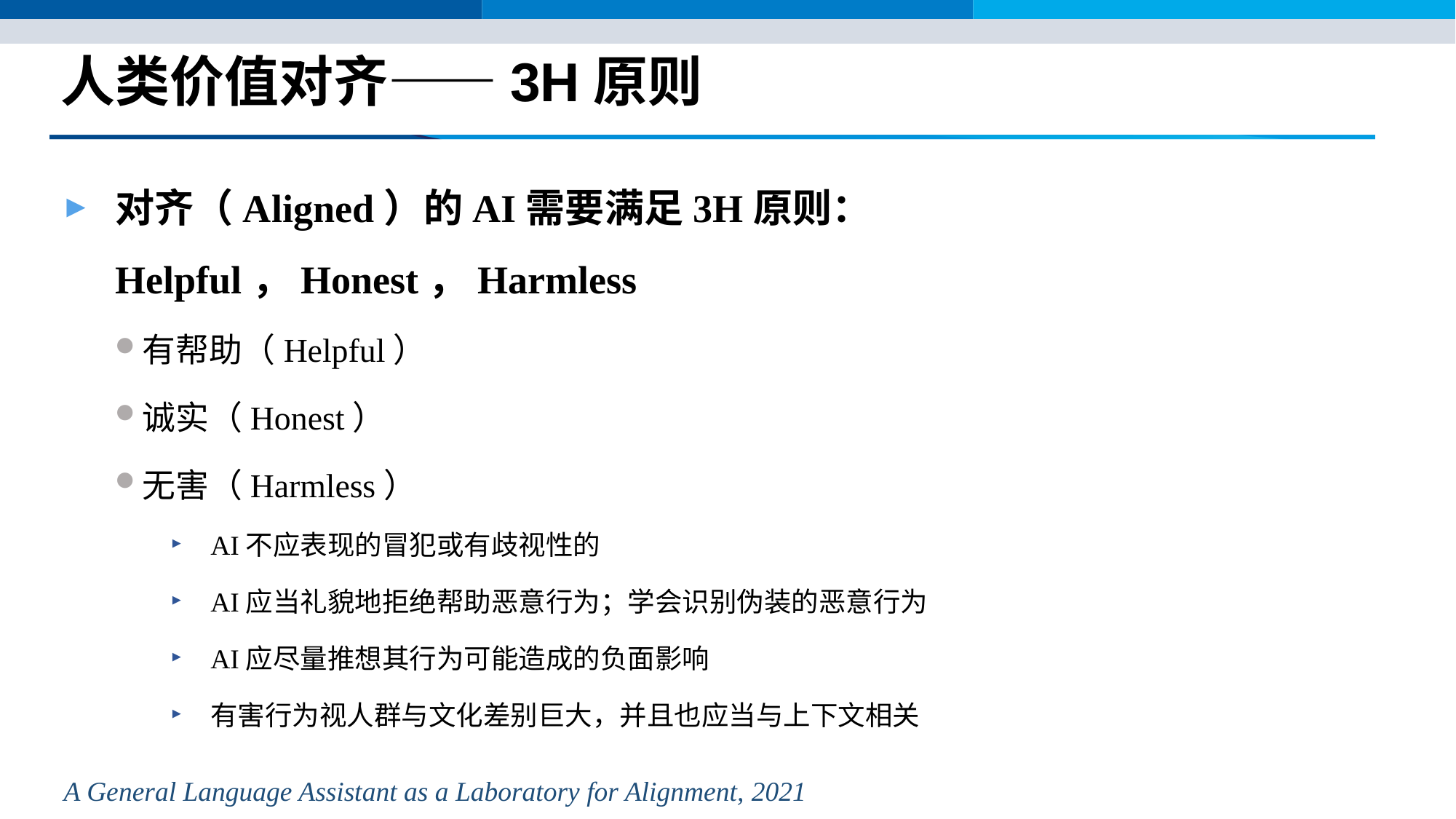

# 人类价值对齐——3H原则
对齐（Aligned）的AI需要满足3H原则：Helpful，Honest，Harmless
有帮助（Helpful）
诚实（Honest）
无害（Harmless）
AI不应表现的冒犯或有歧视性的
AI应当礼貌地拒绝帮助恶意行为；学会识别伪装的恶意行为
AI应尽量推想其行为可能造成的负面影响
有害行为视人群与文化差别巨大，并且也应当与上下文相关

A General Language Assistant as a Laboratory for Alignment, 2021